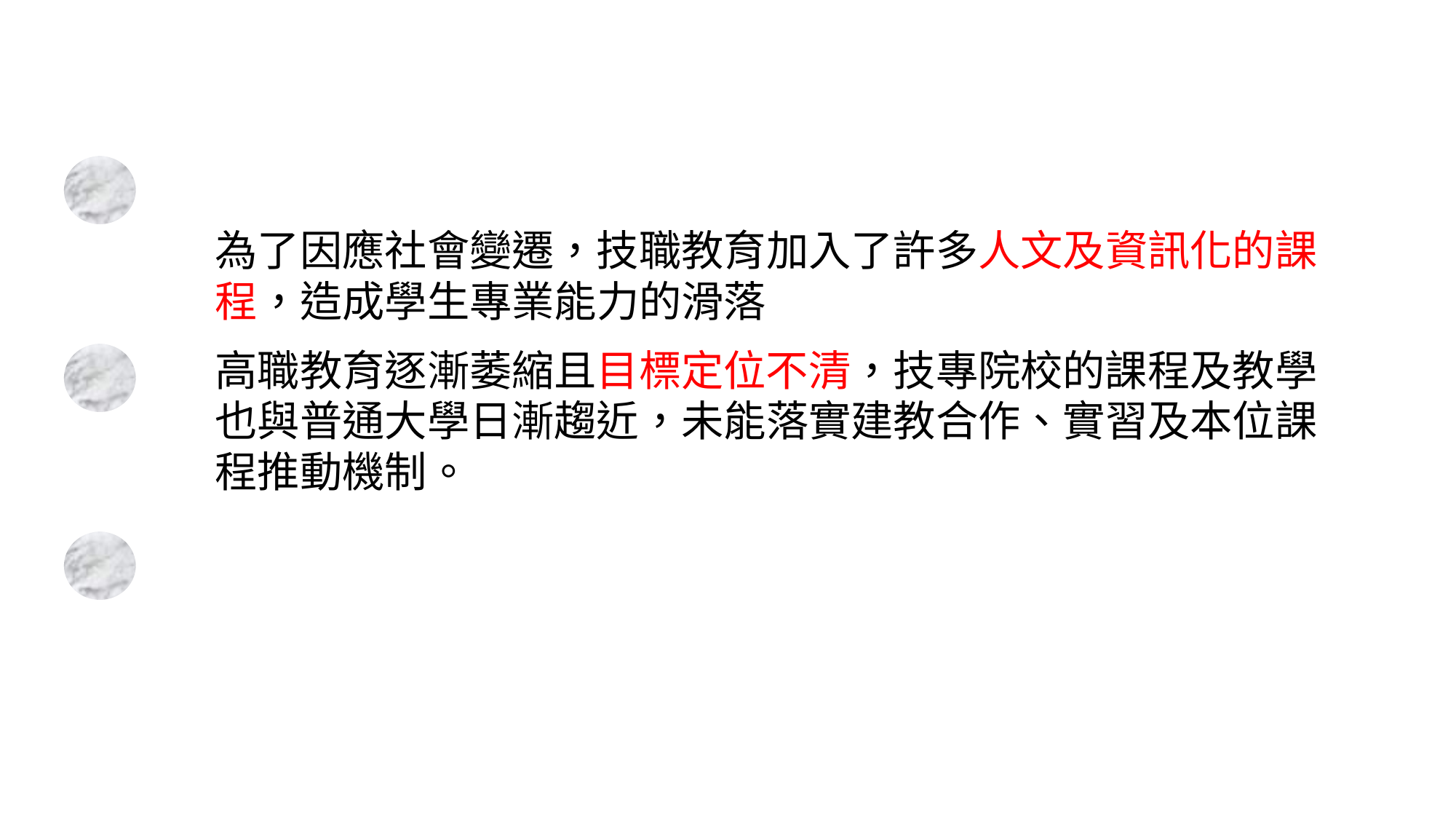

為了因應社會變遷，技職教育加入了許多人文及資訊化的課程，造成學生專業能力的滑落
高職教育逐漸萎縮且目標定位不清，技專院校的課程及教學也與普通大學日漸趨近，未能落實建教合作、實習及本位課程推動機制。